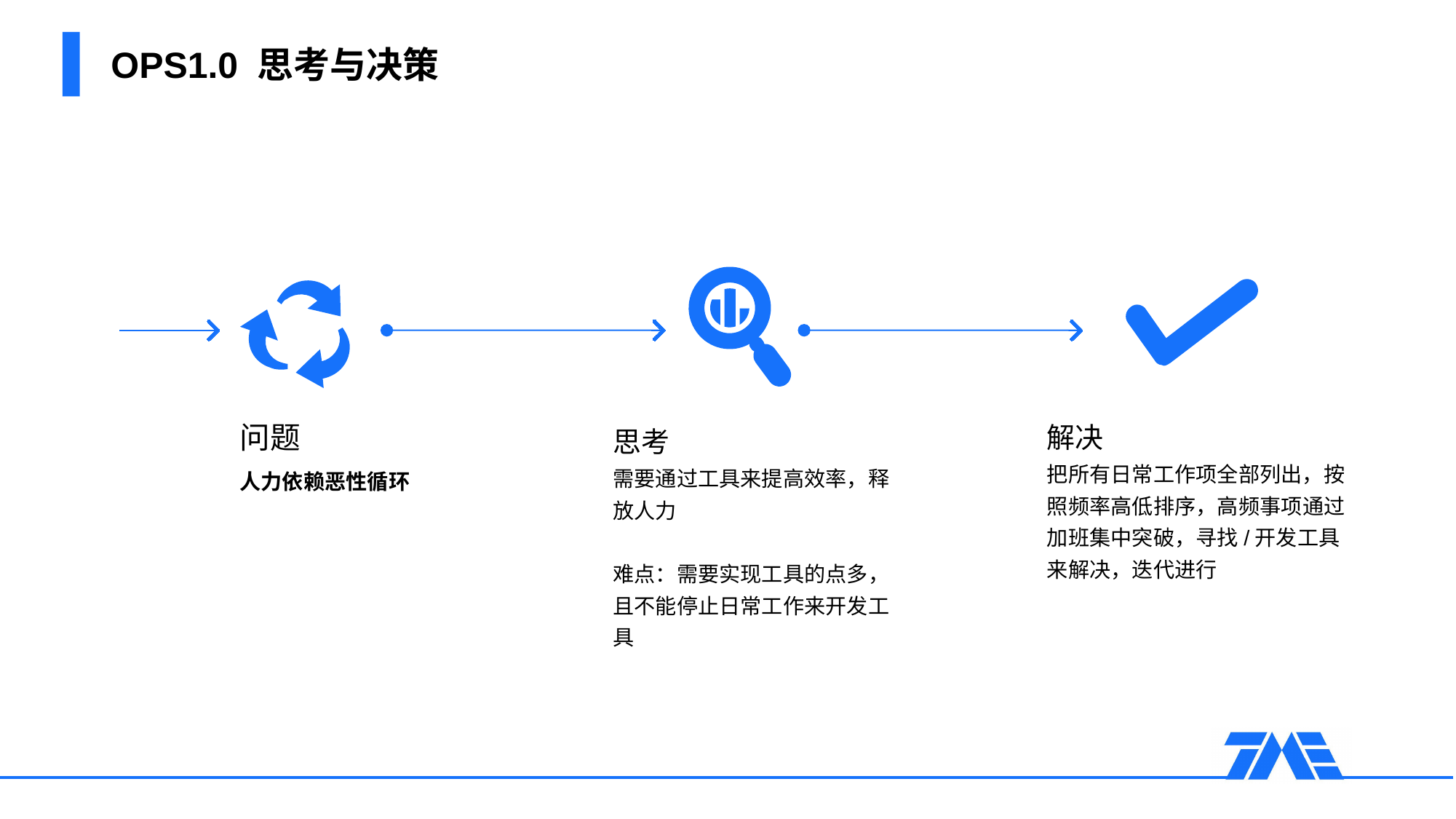

# OPS1.0 思考与决策

问题
人力依赖恶性循环
解决
把所有日常工作项全部列出，按照频率高低排序，高频事项通过加班集中突破，寻找/开发工具来解决，迭代进行
思考
需要通过工具来提高效率，释放人力

难点：需要实现工具的点多，且不能停止日常工作来开发工具